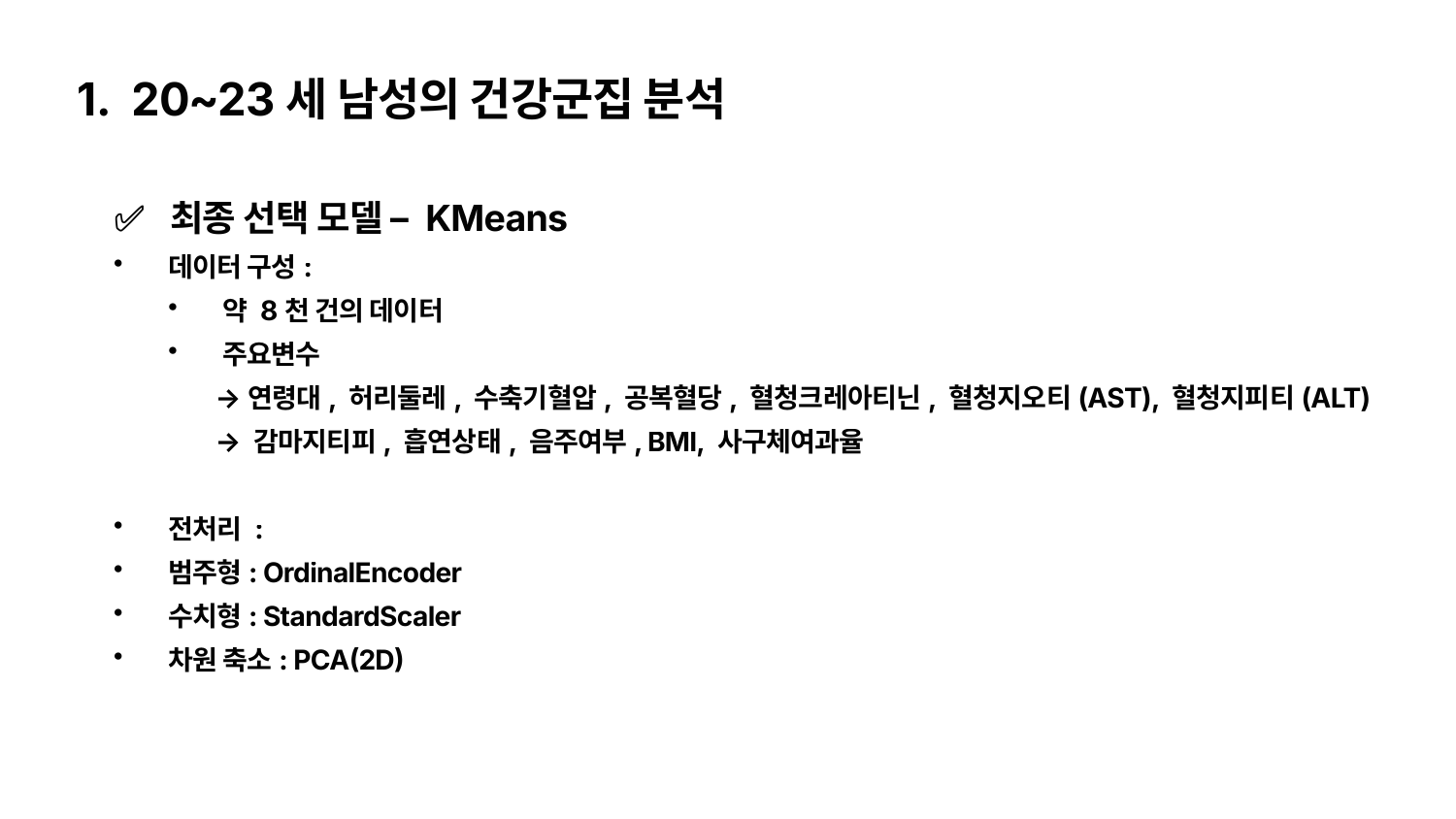

20~23세 남성의 건강군집 분석
✅  최종 선택 모델 – KMeans
데이터 구성:
약 8천 건의 데이터
주요변수
                 →연령대, 허리둘레, 수축기혈압, 공복혈당, 혈청크레아티닌, 혈청지오티(AST), 혈청지피티(ALT)
                 → 감마지티피, 흡연상태, 음주여부, BMI, 사구체여과율

전처리 :
범주형: OrdinalEncoder
수치형: StandardScaler
차원 축소: PCA(2D)